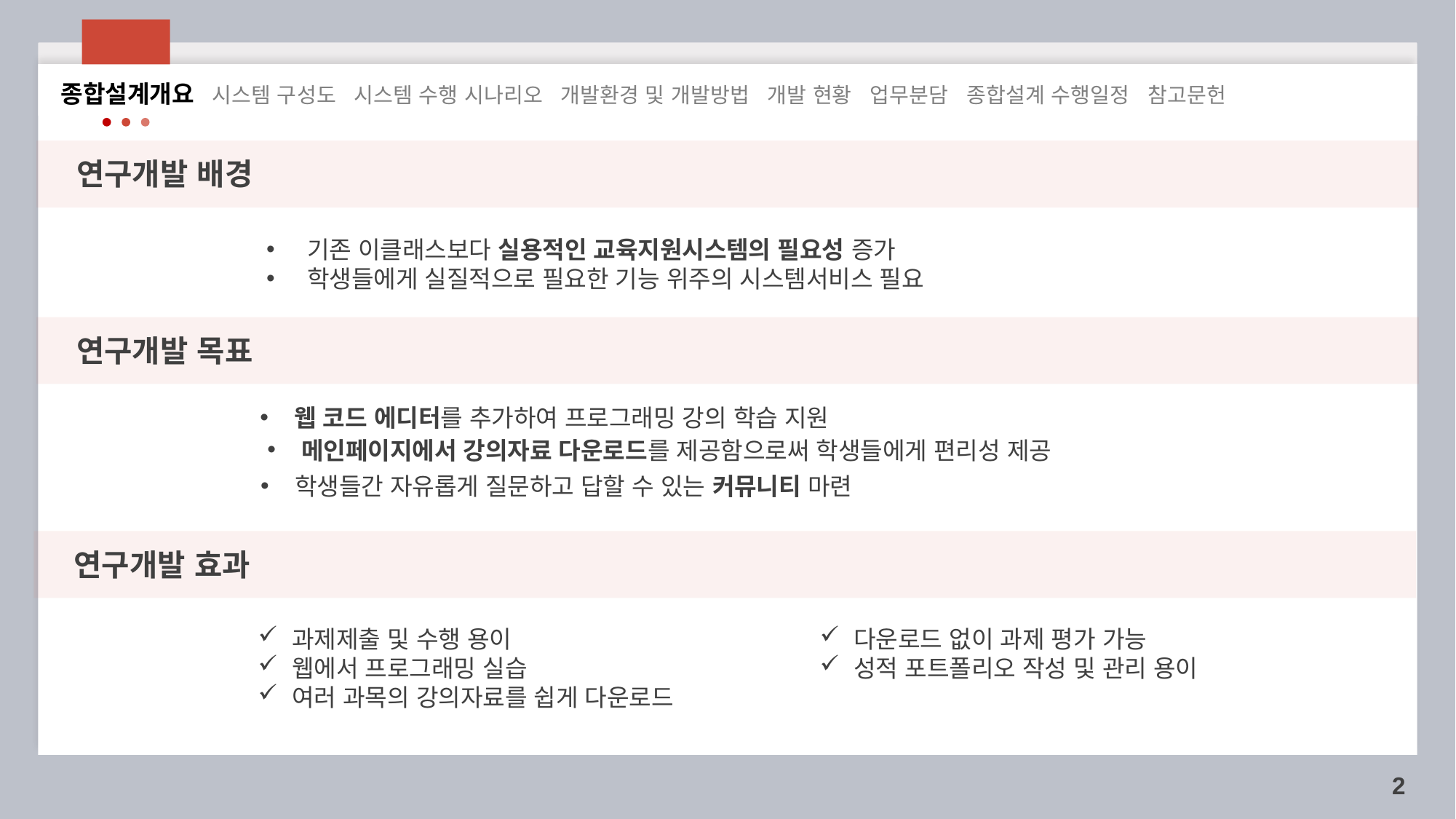

종합설계개요   시스템 구성도   시스템 수행 시나리오   개발환경 및 개발방법   개발 현황   업무분담   종합설계 수행일정   참고문헌

연구개발 배경
기존 이클래스보다 실용적인 교육지원시스템의 필요성 증가
학생들에게 실질적으로 필요한 기능 위주의 시스템서비스 필요

연구개발 목표
웹 코드 에디터를 추가하여 프로그래밍 강의 학습 지원
메인페이지에서 강의자료 다운로드를 제공함으로써 학생들에게 편리성 제공
학생들간 자유롭게 질문하고 답할 수 있는 커뮤니티 마련

연구개발 효과
과제제출 및 수행 용이
웹에서 프로그래밍 실습
여러 과목의 강의자료를 쉽게 다운로드
다운로드 없이 과제 평가 가능
성적 포트폴리오 작성 및 관리 용이
2